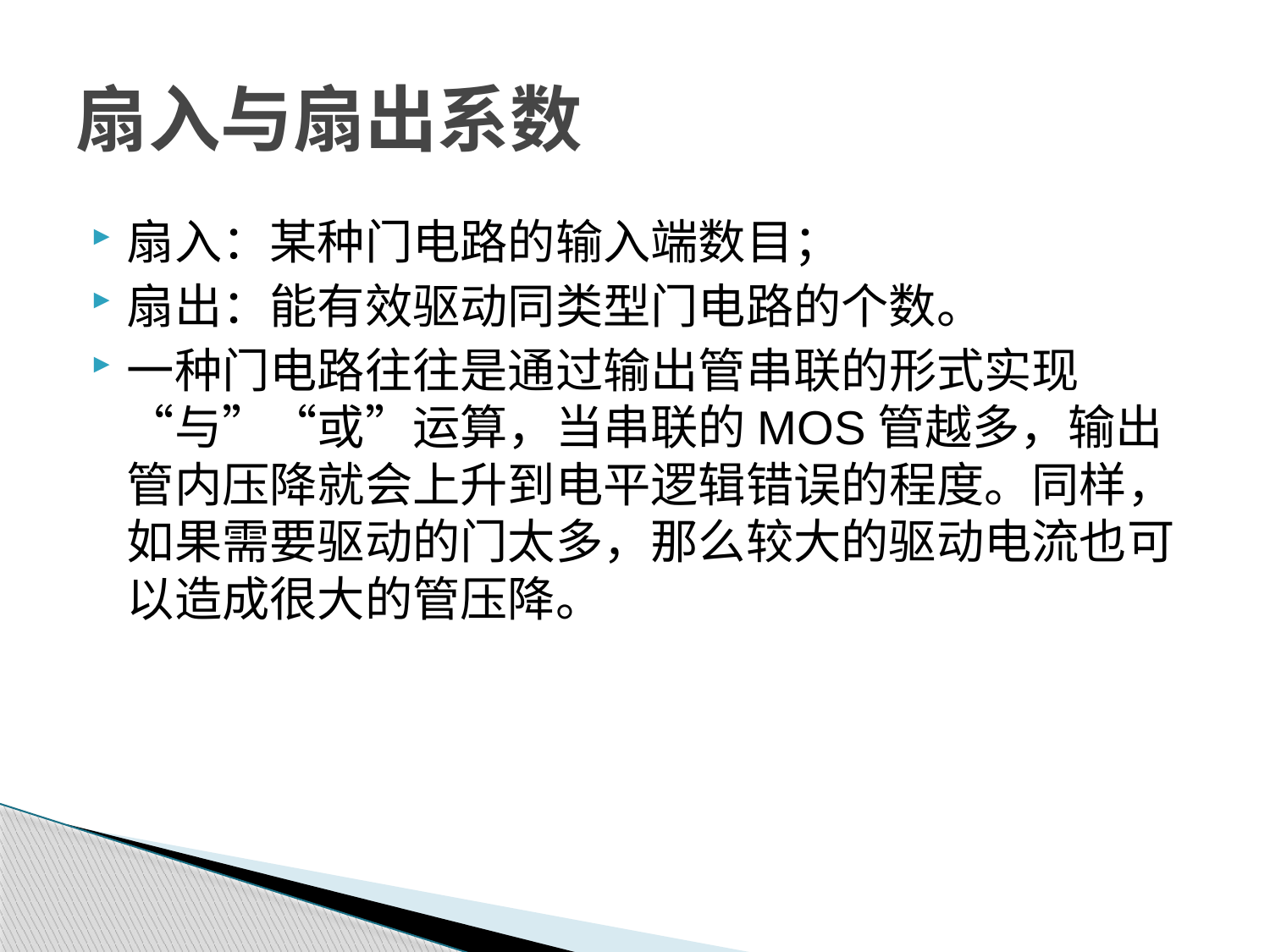

# 扇入与扇出系数
扇入：某种门电路的输入端数目；
扇出：能有效驱动同类型门电路的个数。
一种门电路往往是通过输出管串联的形式实现“与”“或”运算，当串联的MOS管越多，输出管内压降就会上升到电平逻辑错误的程度。同样，如果需要驱动的门太多，那么较大的驱动电流也可以造成很大的管压降。